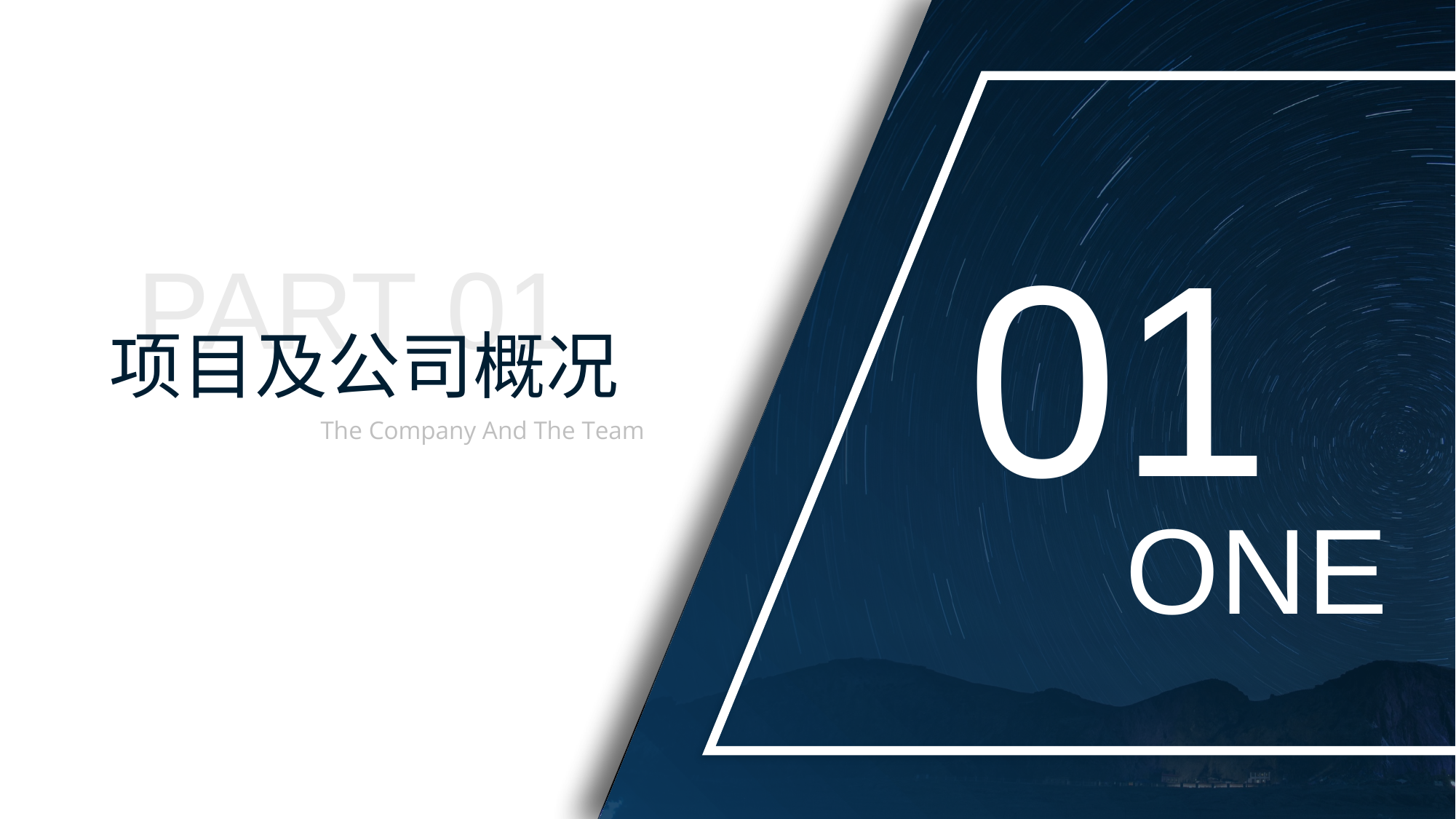

01
PART 01
项目及公司概况
The Company And The Team
ONE